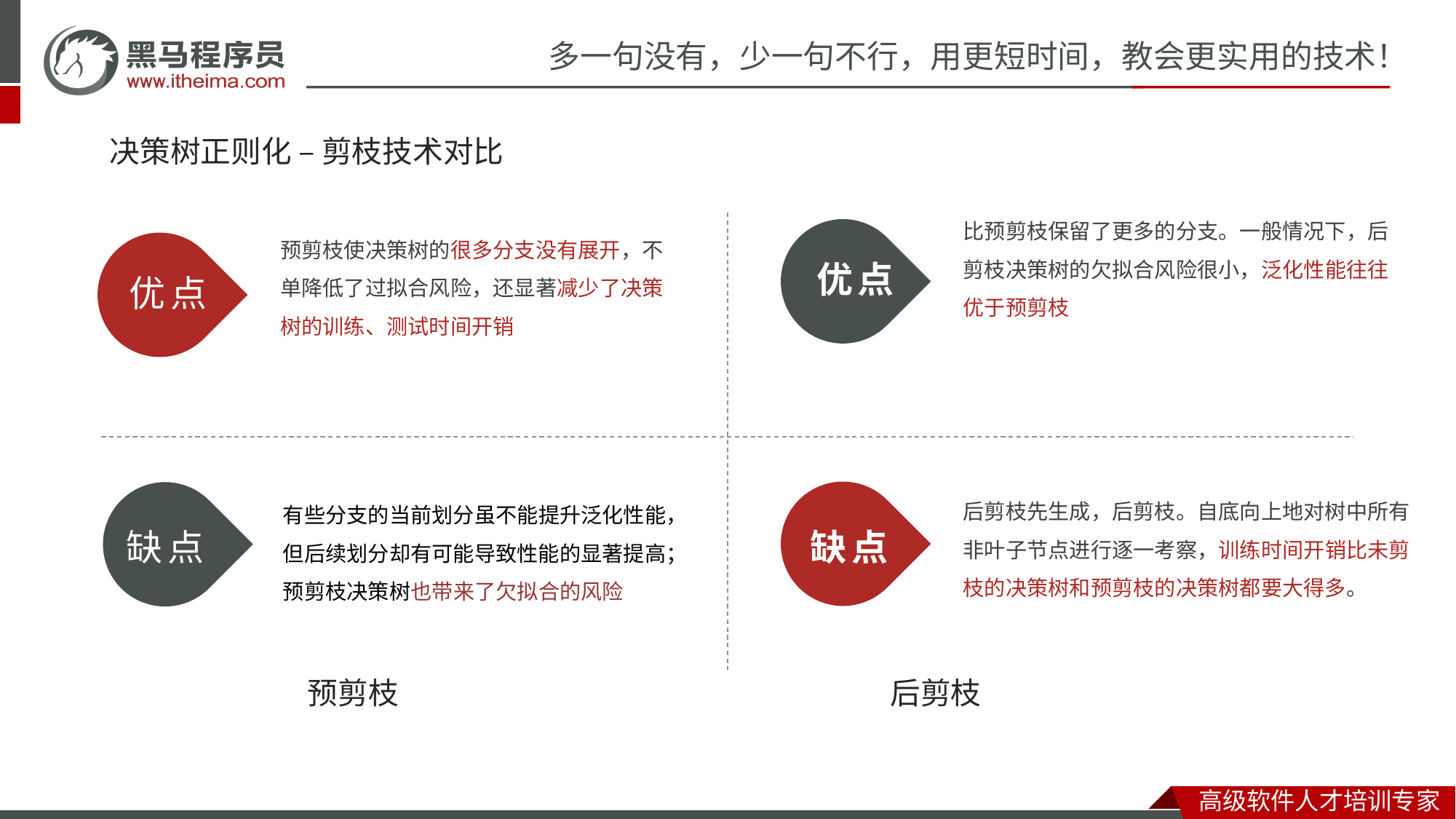

# 决策树正则化 – 剪枝技术对比
比预剪枝保留了更多的分支。一般情况下，后剪枝决策树的欠拟合风险很小，泛化性能往往优于预剪枝

预剪枝使决策树的很多分支没有展开，不单降低了过拟合风险，还显著减少了决策树的训练、测试时间开销

优点

优点

后剪枝先生成，后剪枝。自底向上地对树中所有非叶子节点进行逐一考察，训练时间开销比未剪枝的决策树和预剪枝的决策树都要大得多。
有些分支的当前划分虽不能提升泛化性能，但后续划分却有可能导致性能的显著提高；
预剪枝决策树也带来了欠拟合的风险
缺点
缺点
预剪枝                                                                         后剪枝